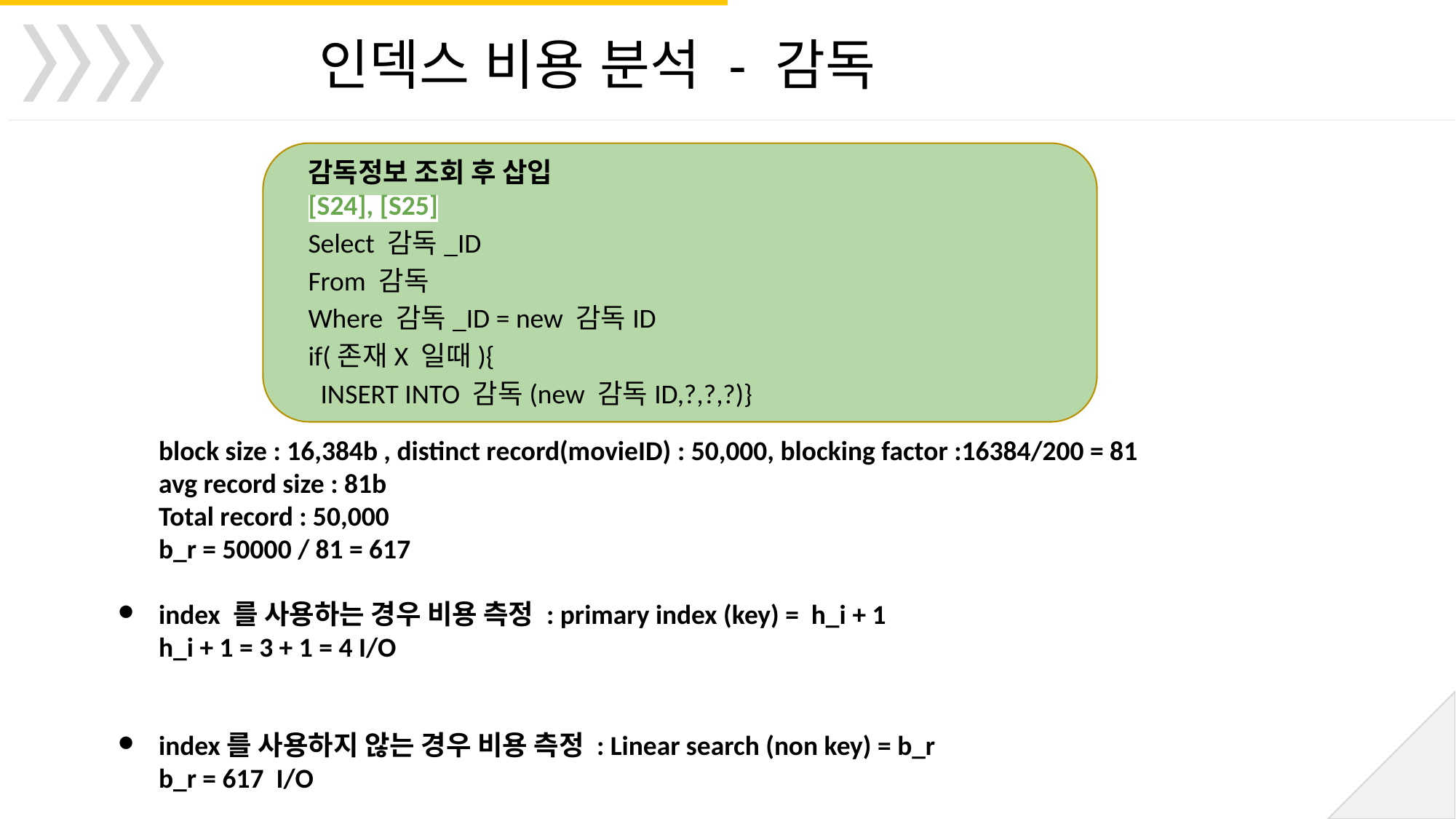

인덱스 비용 분석 - 감독

감독정보 조회 후 삽입
[S24], [S25]
Select 감독_ID
From 감독
Where 감독_ID = new 감독ID
if(존재X 일때){
  INSERT INTO 감독(new 감독ID,?,?,?)}
block size : 16,384b , distinct record(movieID) : 50,000, blocking factor :16384/200 = 81
avg record size : 81b
Total record : 50,000
b_r = 50000 / 81 = 617

index 를 사용하는 경우 비용 측정 : primary index (key) =  h_i + 1
h_i + 1 = 3 + 1 = 4 I/O

index를 사용하지 않는 경우 비용 측정 : Linear search (non key) = b_r
b_r = 617  I/O